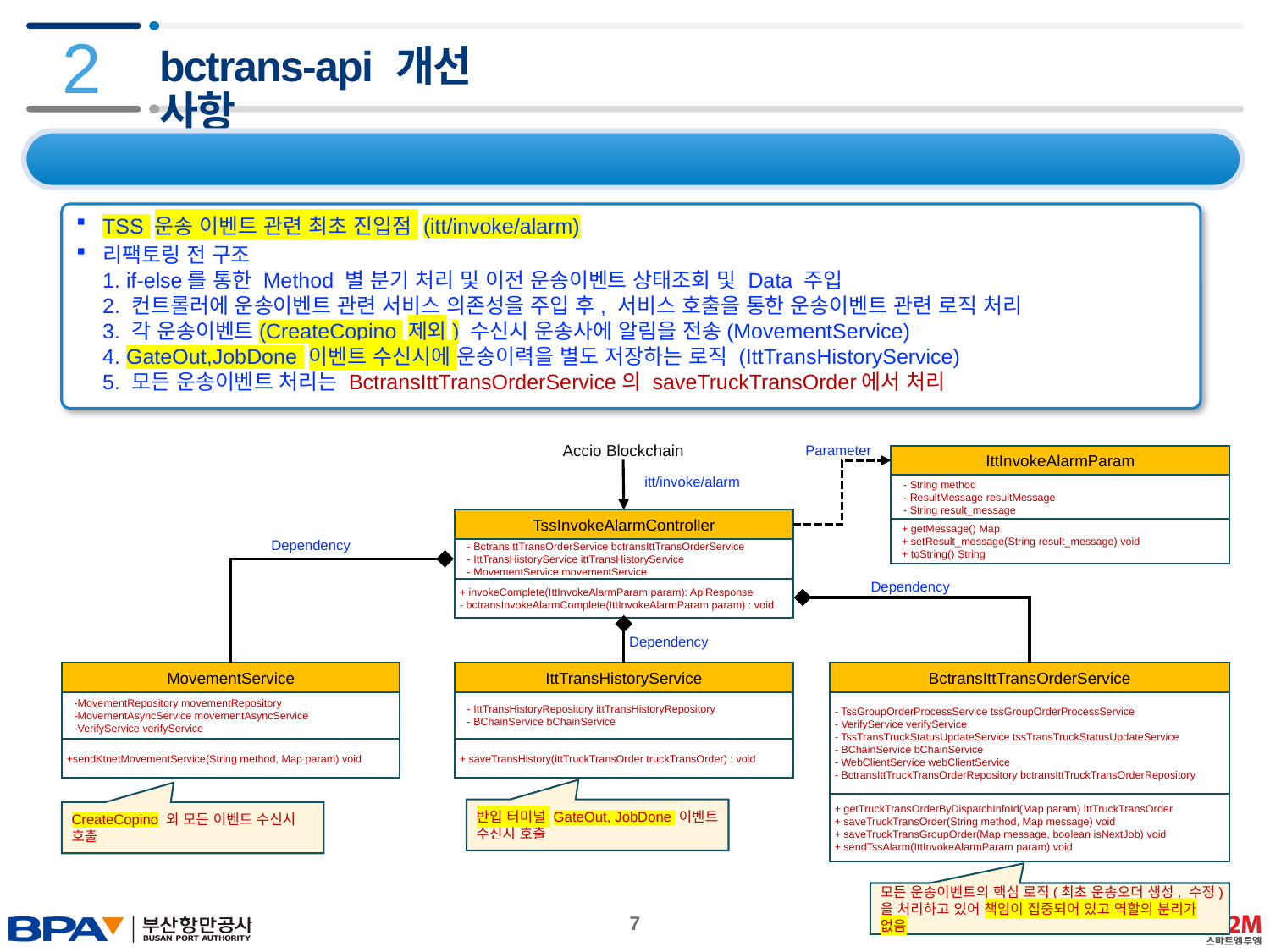

2
# bctrans-api 개선 사항
2.1 IttInvokeAlarmController
TSS 운송 이벤트 관련 최초 진입점 (itt/invoke/alarm)
리팩토링 전 구조
1. if-else를 통한 Method 별 분기 처리 및 이전 운송이벤트 상태조회 및 Data 주입
2. 컨트롤러에 운송이벤트 관련 서비스 의존성을 주입 후, 서비스 호출을 통한 운송이벤트 관련 로직 처리
3. 각 운송이벤트(CreateCopino 제외) 수신시 운송사에 알림을 전송(MovementService)
4. GateOut,JobDone 이벤트 수신시에 운송이력을 별도 저장하는 로직 (IttTransHistoryService)
5. 모든 운송이벤트 처리는 BctransIttTransOrderService의 saveTruckTransOrder에서 처리
Accio Blockchain
Parameter
IttInvokeAlarmParam
- String method
- ResultMessage resultMessage
- String result_message
  + getMessage() Map
  + setResult_message(String result_message) void
  + toString() String
itt/invoke/alarm
TssInvokeAlarmController
- BctransIttTransOrderService bctransIttTransOrderService
- IttTransHistoryService ittTransHistoryService
- MovementService movementService
+ invokeComplete(IttInvokeAlarmParam param): ApiResponse
- bctransInvokeAlarmComplete(IttInvokeAlarmParam param) : void
Dependency
Dependency
Dependency
MovementService
-MovementRepository movementRepository
-MovementAsyncService movementAsyncService
-VerifyService verifyService
+sendKtnetMovementService(String method, Map param) void
BctransIttTransOrderService
- TssGroupOrderProcessService tssGroupOrderProcessService
- VerifyService verifyService
- TssTransTruckStatusUpdateService tssTransTruckStatusUpdateService
- BChainService bChainService
- WebClientService webClientService
- BctransIttTruckTransOrderRepository bctransIttTruckTransOrderRepository
+ getTruckTransOrderByDispatchInfoId(Map param) IttTruckTransOrder
+ saveTruckTransOrder(String method, Map message) void
+ saveTruckTransGroupOrder(Map message, boolean isNextJob) void
+ sendTssAlarm(IttInvokeAlarmParam param) void
IttTransHistoryService
- IttTransHistoryRepository ittTransHistoryRepository
- BChainService bChainService
+ saveTransHistory(ittTruckTransOrder truckTransOrder) : void
반입 터미널 GateOut, JobDone 이벤트 수신시 호출
CreateCopino 외 모든 이벤트 수신시 호출
모든 운송이벤트의 핵심 로직(최초 운송오더 생성, 수정)을 처리하고 있어 책임이 집중되어 있고 역할의 분리가 없음
  7